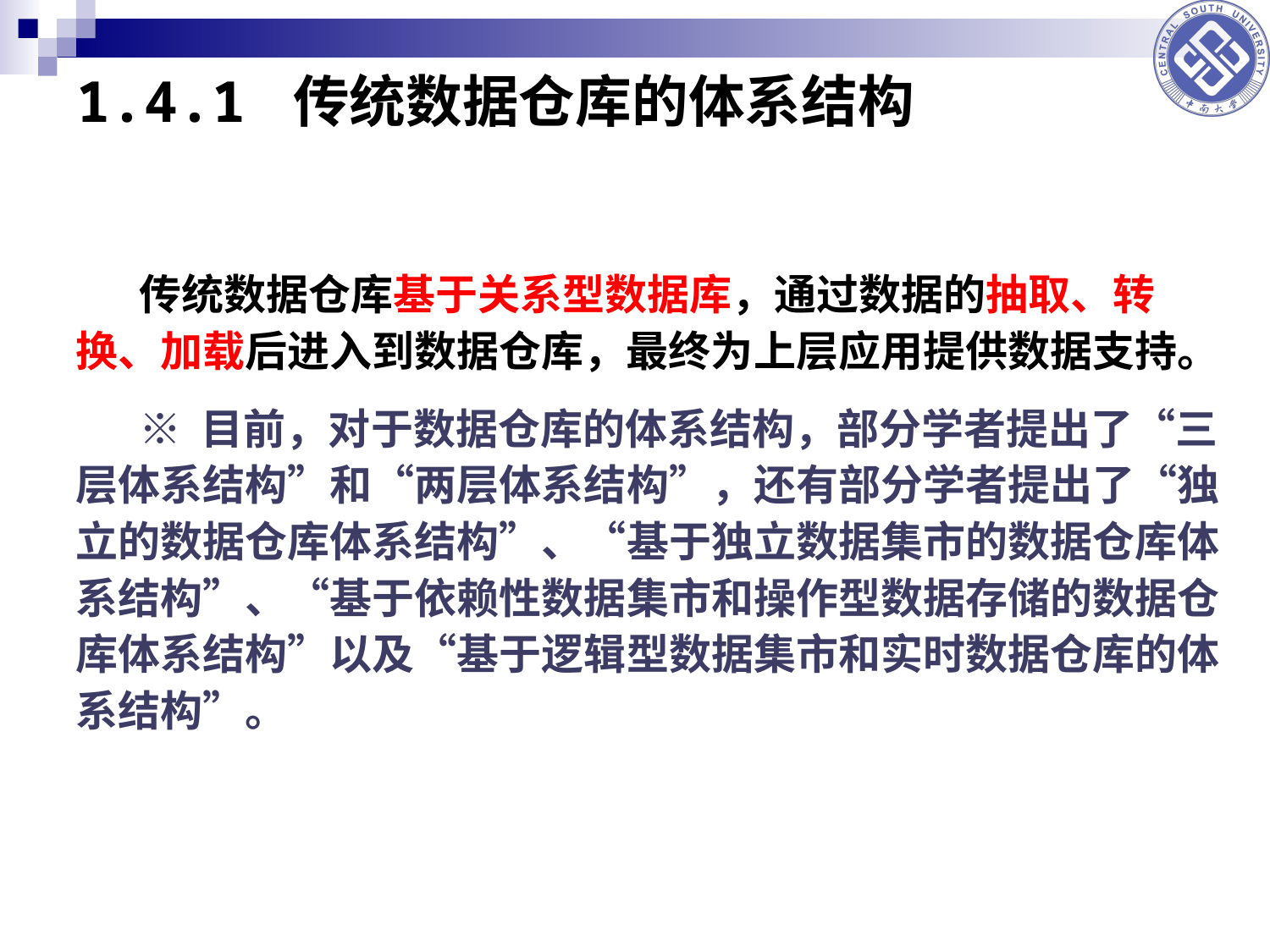

# 1.4.1 传统数据仓库的体系结构
传统数据仓库基于关系型数据库，通过数据的抽取、转换、加载后进入到数据仓库，最终为上层应用提供数据支持。
※ 目前，对于数据仓库的体系结构，部分学者提出了“三层体系结构”和“两层体系结构”，还有部分学者提出了“独立的数据仓库体系结构”、“基于独立数据集市的数据仓库体系结构”、“基于依赖性数据集市和操作型数据存储的数据仓库体系结构”以及“基于逻辑型数据集市和实时数据仓库的体系结构”。